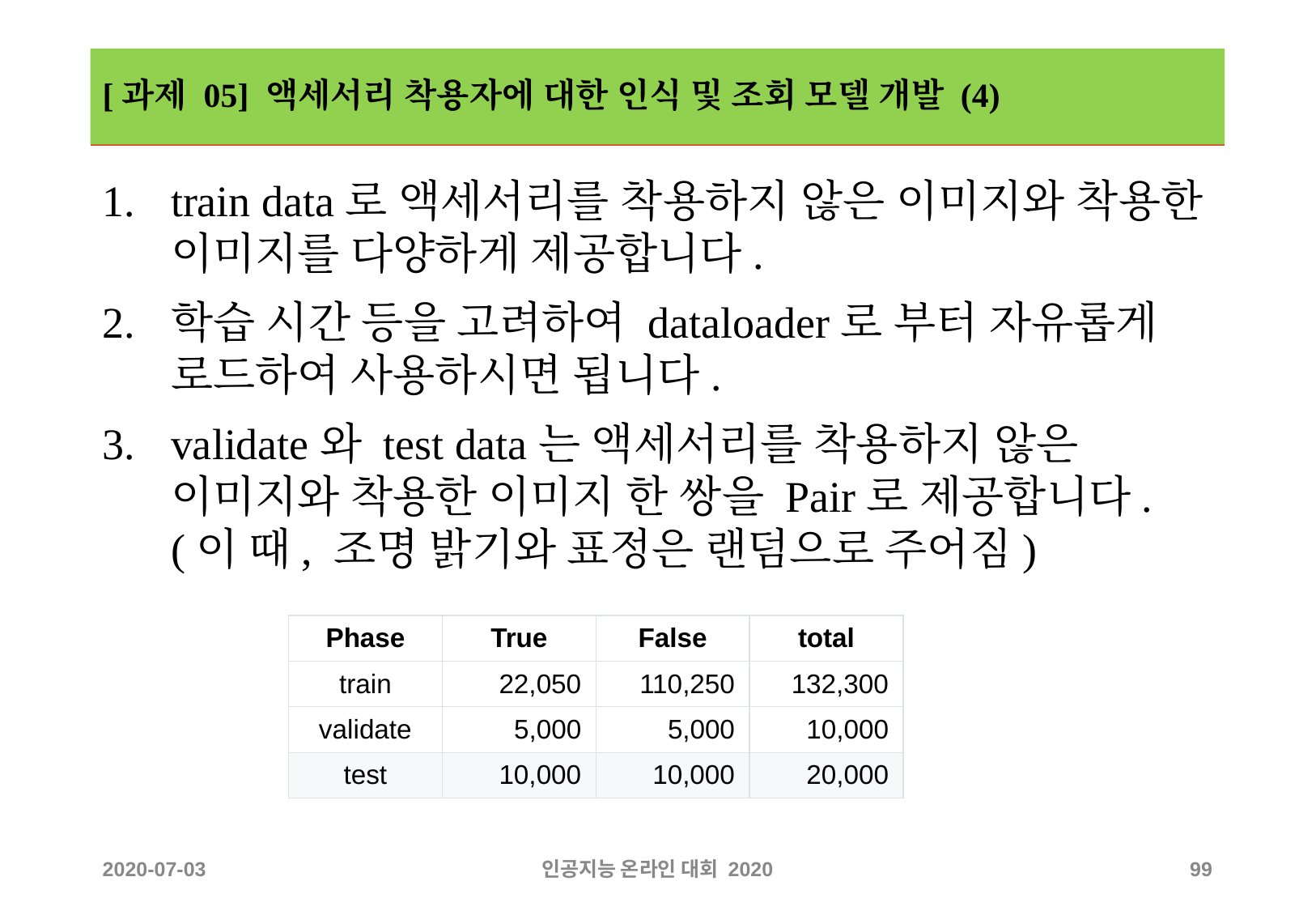

# [과제 05] 액세서리 착용자에 대한 인식 및 조회 모델 개발 (4)
train data로 액세서리를 착용하지 않은 이미지와 착용한 이미지를 다양하게 제공합니다.
학습 시간 등을 고려하여 dataloader로 부터 자유롭게 로드하여 사용하시면 됩니다.
validate와 test data는 액세서리를 착용하지 않은 이미지와 착용한 이미지 한 쌍을 Pair로 제공합니다. (이 때, 조명 밝기와 표정은 랜덤으로 주어짐)
| Phase | True | False | total |
| --- | --- | --- | --- |
| train | 22,050 | 110,250 | 132,300 |
| validate | 5,000 | 5,000 | 10,000 |
| test | 10,000 | 10,000 | 20,000 |
2020-07-03
인공지능 온라인 대회 2020
99